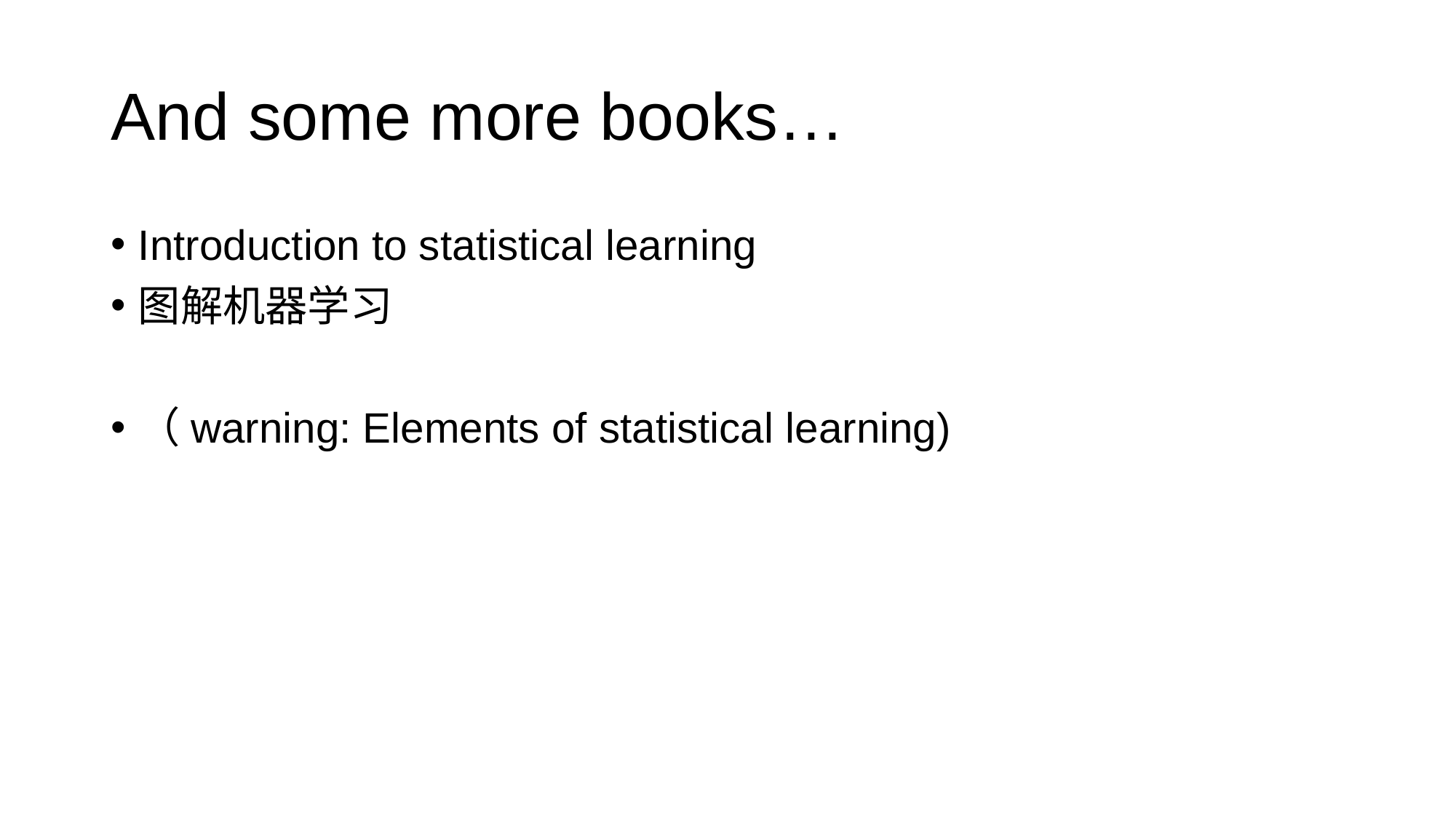

# And some more books…
Introduction to statistical learning
图解机器学习

（warning: Elements of statistical learning)